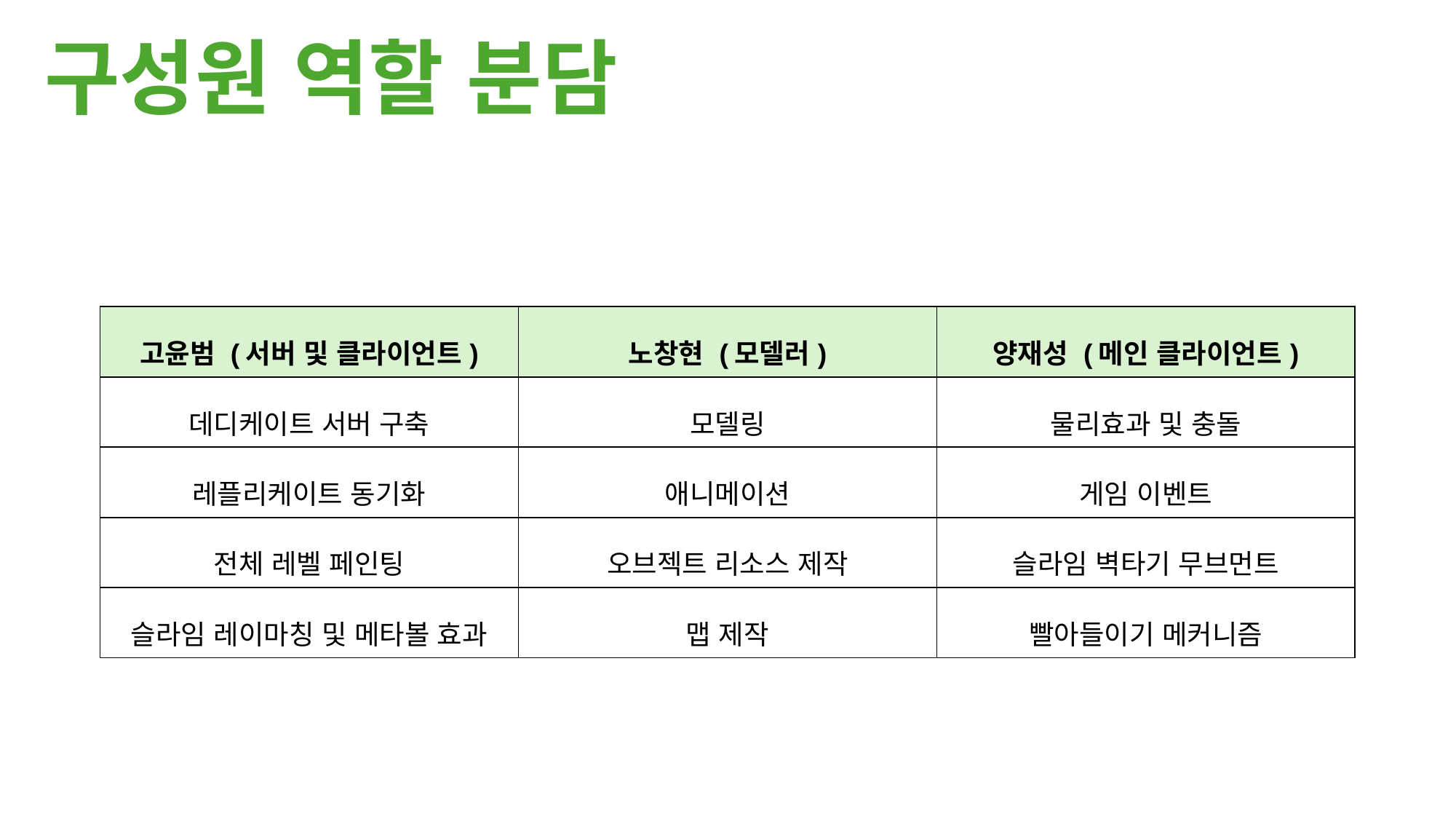

구성원 역할 분담
| 고윤범 (서버 및 클라이언트) | 노창현 (모델러) | 양재성 (메인 클라이언트) |
| --- | --- | --- |
| 데디케이트 서버 구축 | 모델링 | 물리효과 및 충돌 |
| 레플리케이트 동기화 | 애니메이션 | 게임 이벤트 |
| 전체 레벨 페인팅 | 오브젝트 리소스 제작 | 슬라임 벽타기 무브먼트 |
| 슬라임 레이마칭 및 메타볼 효과 | 맵 제작 | 빨아들이기 메커니즘 |